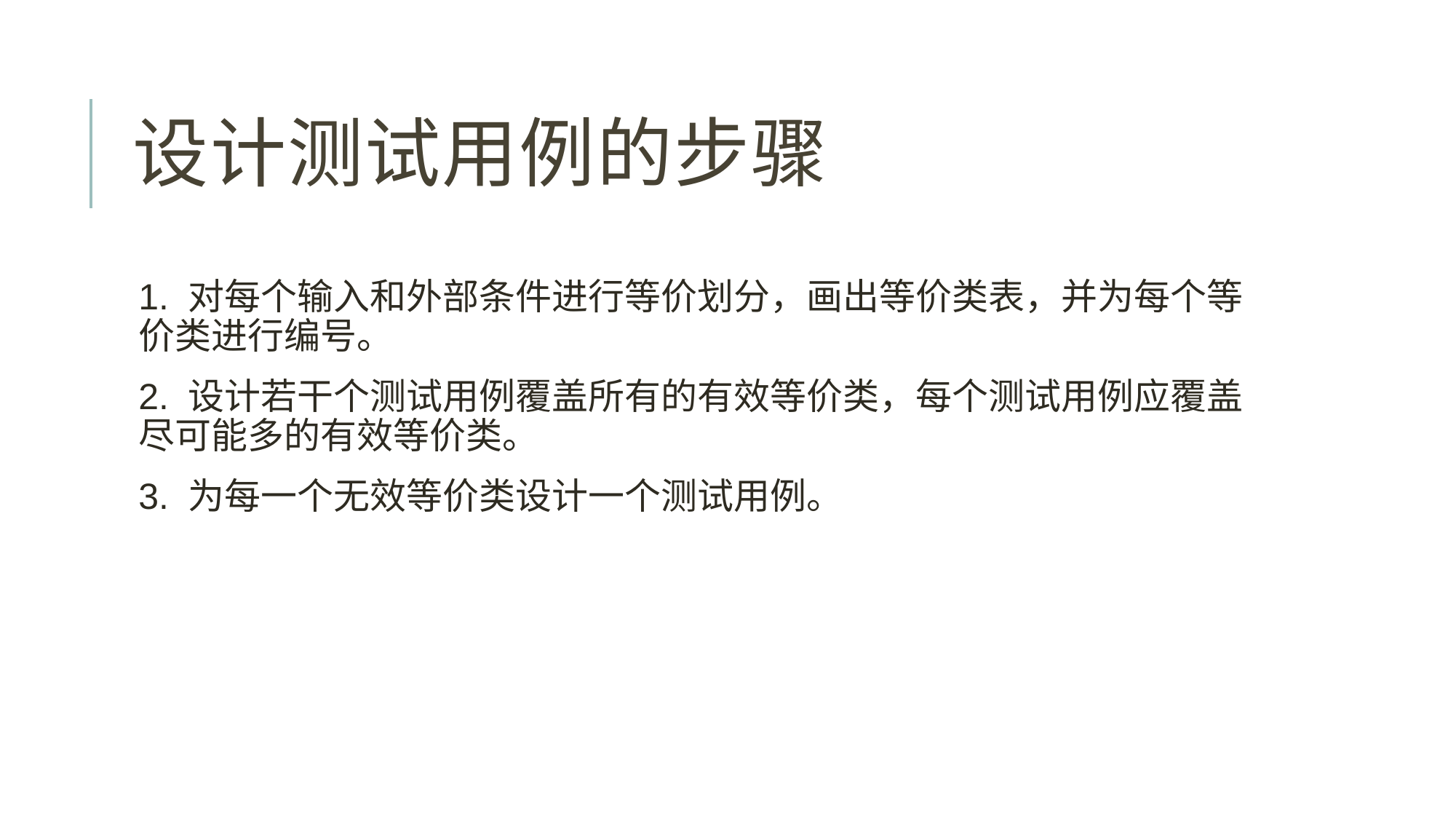

# 设计测试用例的步骤
1. 对每个输入和外部条件进行等价划分，画出等价类表，并为每个等价类进行编号。
2. 设计若干个测试用例覆盖所有的有效等价类，每个测试用例应覆盖尽可能多的有效等价类。
3. 为每一个无效等价类设计一个测试用例。